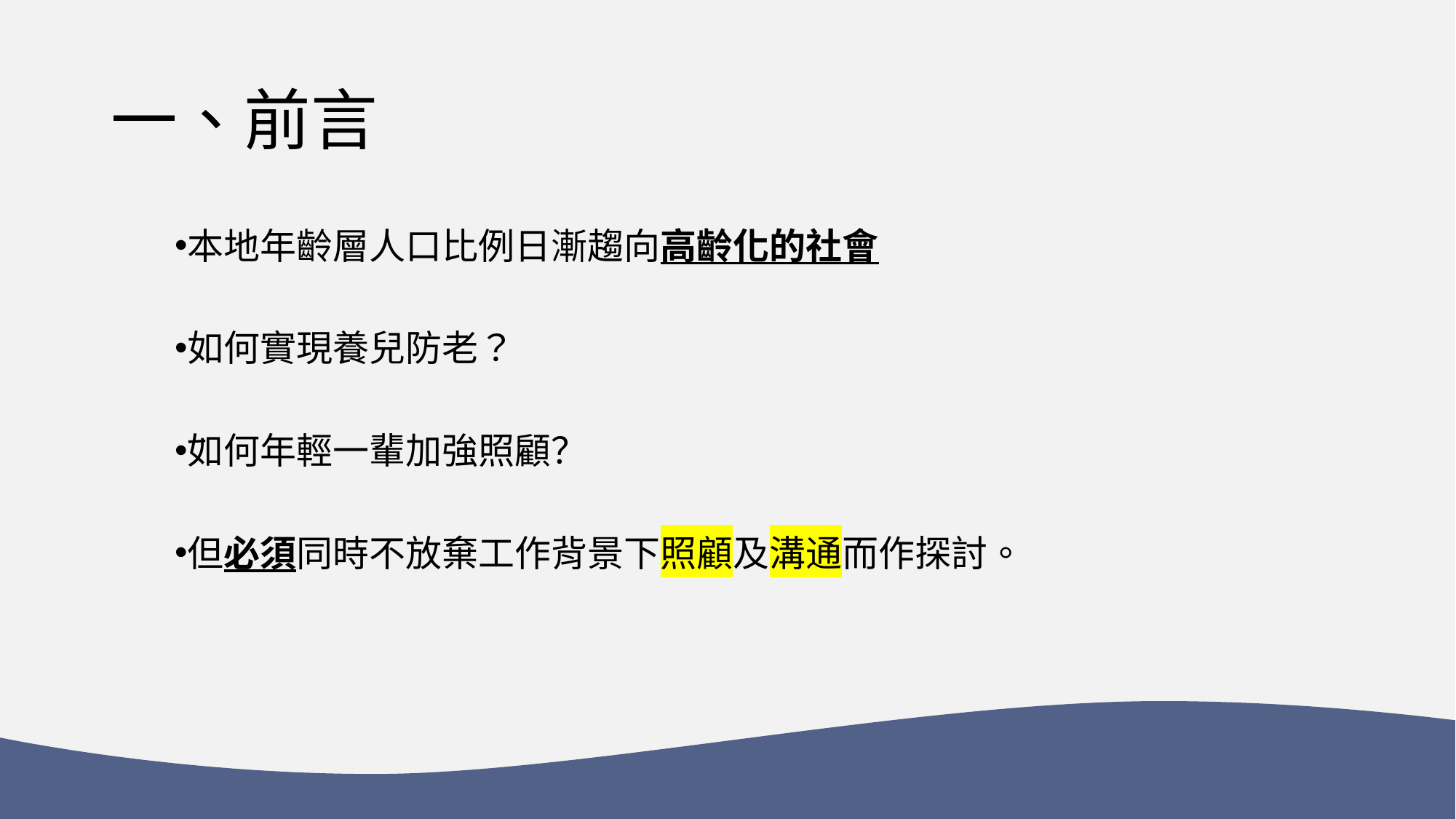

# 一、前言
本地年齡層人口比例日漸趨向高齡化的社會
如何實現養兒防老？
如何年輕一輩加強照顧？
但必須同時不放棄工作背景下照顧及溝通而作探討。
PART.1